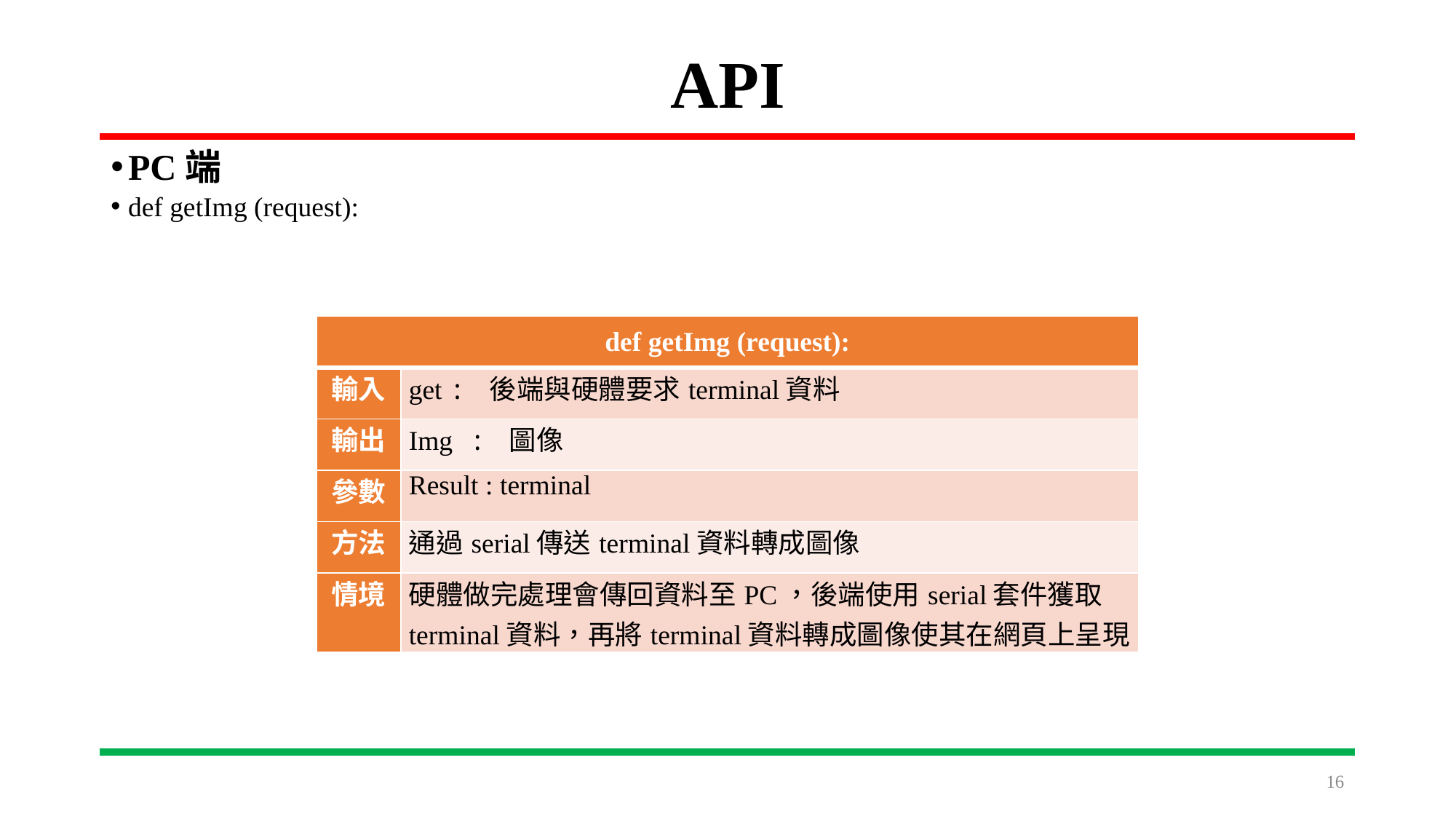

# API
PC端
def getImg (request):

| def getImg (request): |  |
| --- | --- |
| 輸入 | get : 後端與硬體要求terminal資料 |
| 輸出 | Img : 圖像 |
| 參數 | Result : terminal |
| 方法 | 通過serial傳送terminal資料轉成圖像 |
| 情境 | 硬體做完處理會傳回資料至PC，後端使用serial套件獲取terminal資料，再將terminal資料轉成圖像使其在網頁上呈現 |
16